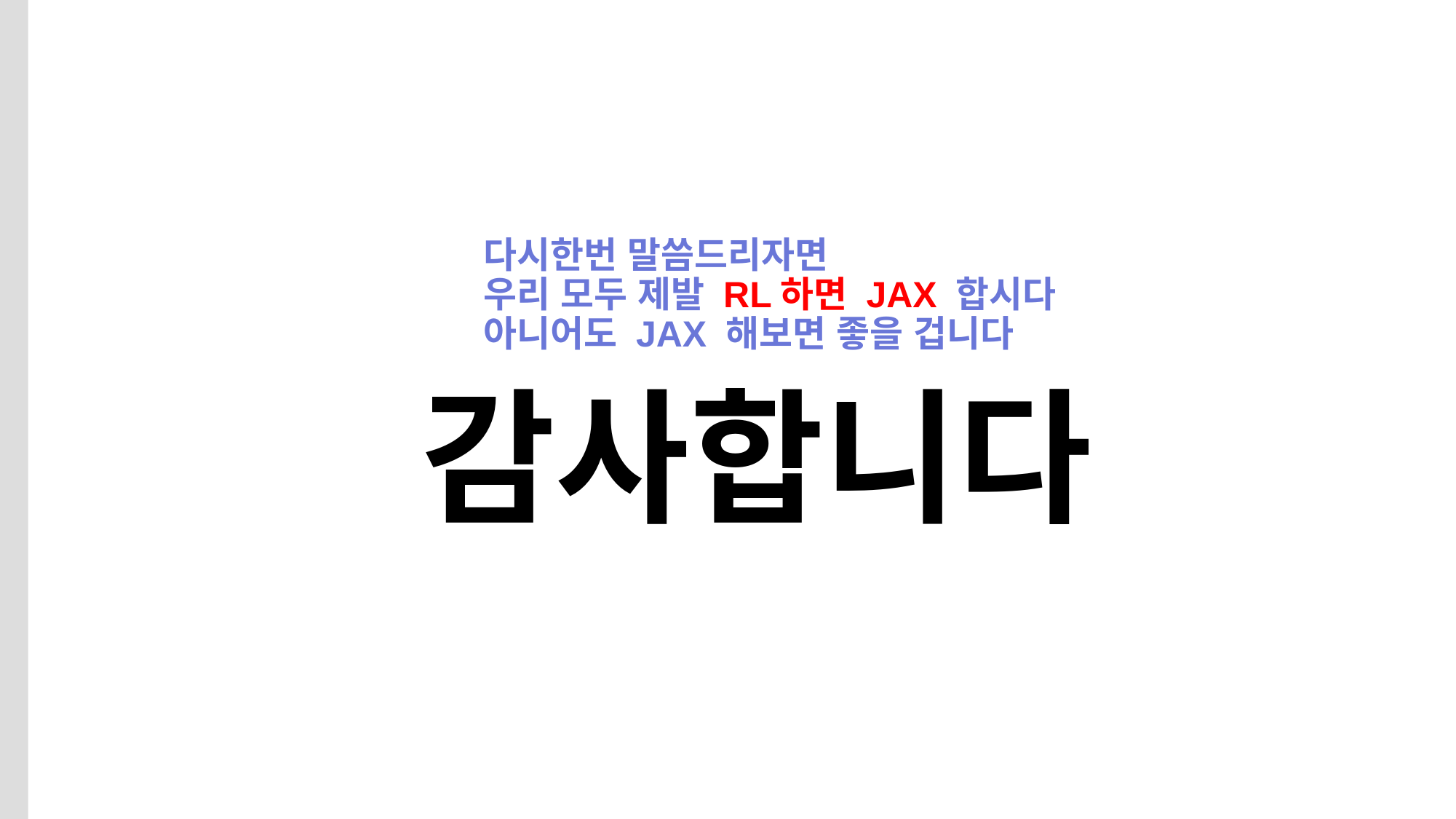

# 다시한번 말씀드리자면 우리 모두 제발 RL하면 JAX 합시다 아니어도 JAX 해보면 좋을 겁니다
감사합니다